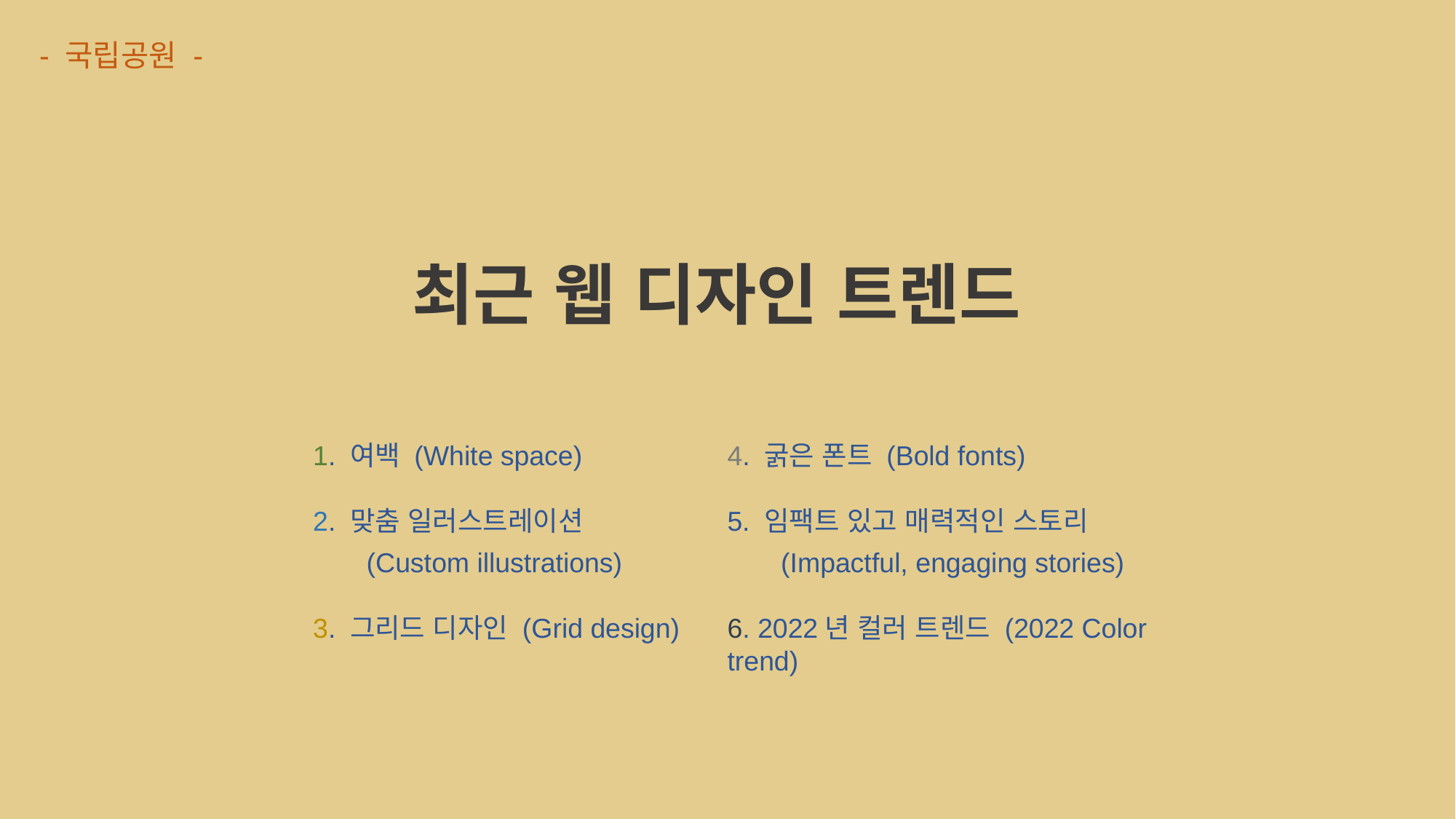

- 국립공원 -
# 최근 웹 디자인 트렌드
1. 여백 (White space)

2. 맞춤 일러스트레이션

       (Custom illustrations)

3. 그리드 디자인 (Grid design)

4. 굵은 폰트 (Bold fonts)

5. 임팩트 있고 매력적인 스토리

       (Impactful, engaging stories)

6. 2022년 컬러 트렌드 (2022 Color trend)